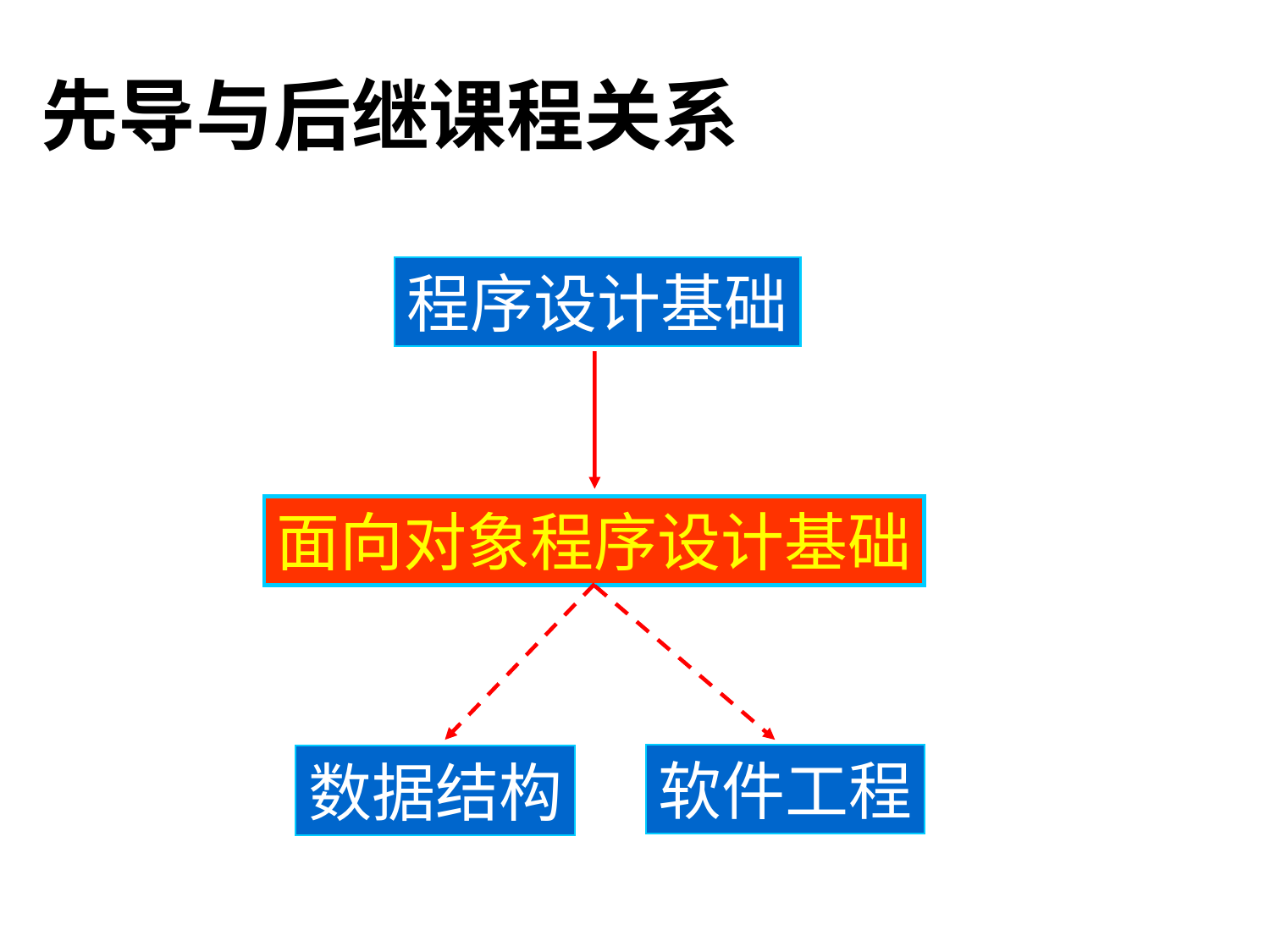

# 先导与后继课程关系
程序设计基础

面向对象程序设计基础

软件工程
数据结构
10